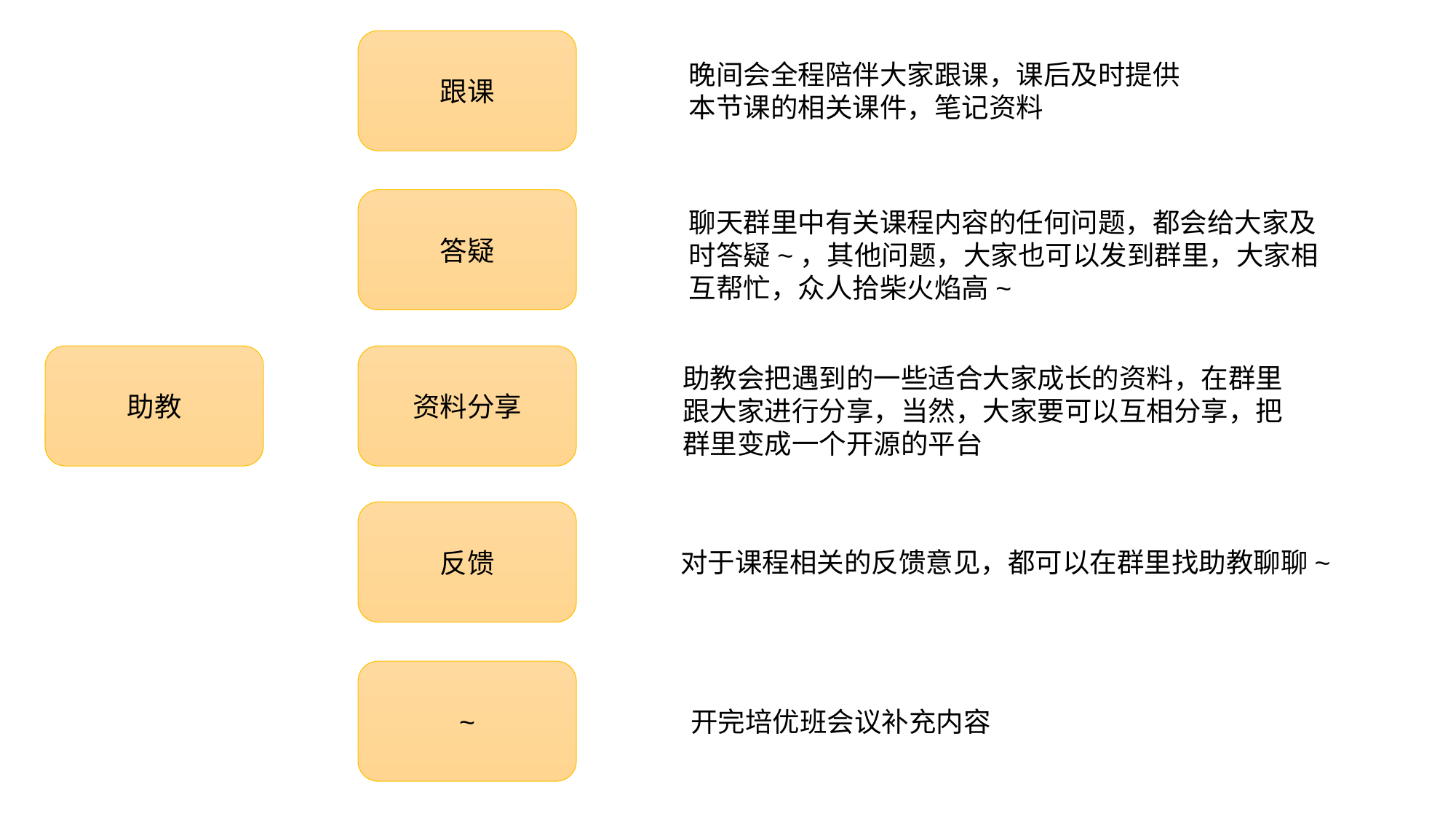

跟课
晚间会全程陪伴大家跟课，课后及时提供本节课的相关课件，笔记资料

答疑
聊天群里中有关课程内容的任何问题，都会给大家及时答疑~，其他问题，大家也可以发到群里，大家相互帮忙，众人拾柴火焰高~
助教
资料分享
助教会把遇到的一些适合大家成长的资料，在群里跟大家进行分享，当然，大家要可以互相分享，把群里变成一个开源的平台
反馈
对于课程相关的反馈意见，都可以在群里找助教聊聊~
~
开完培优班会议补充内容